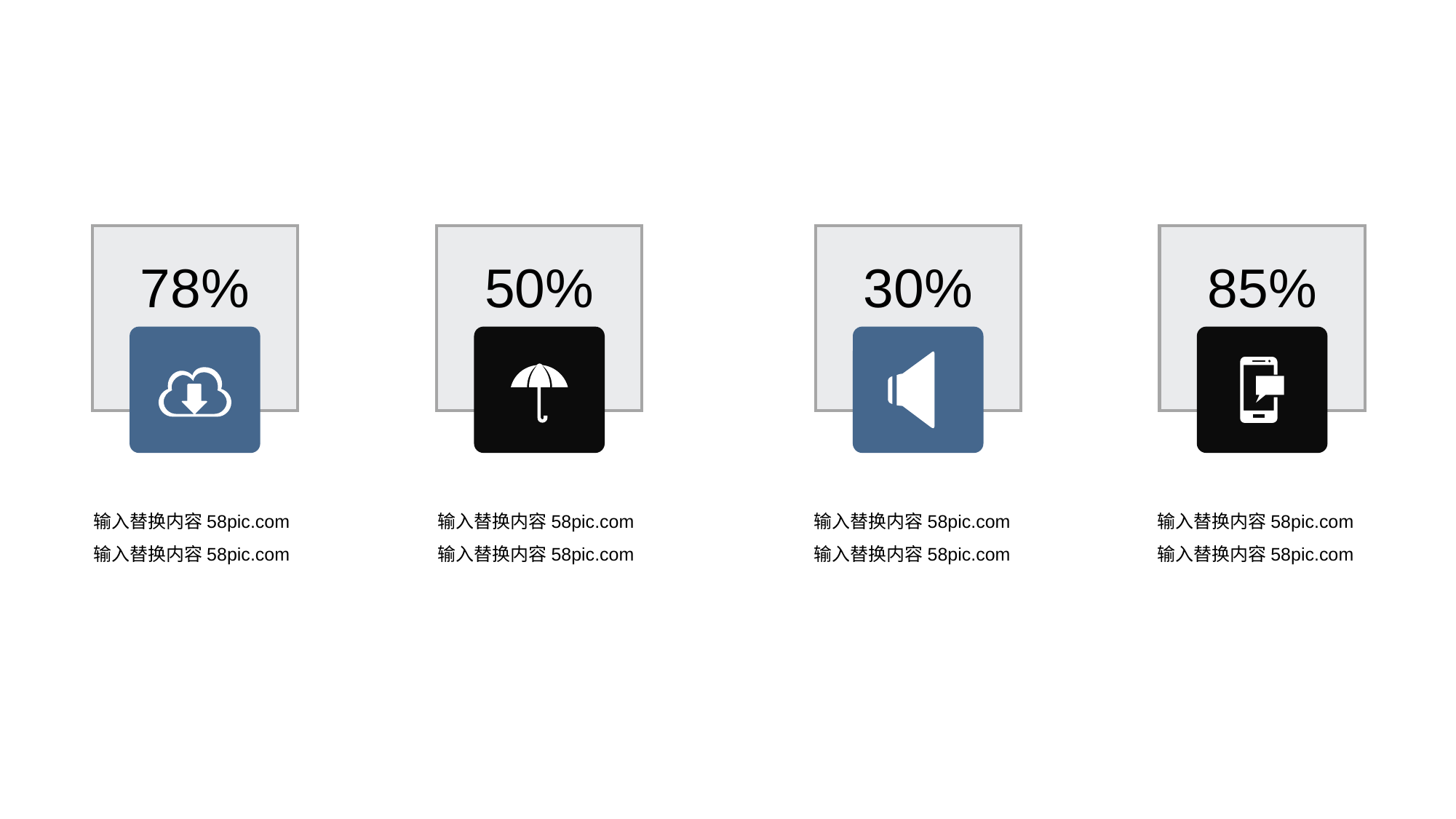

78%

50%

30%

85%

输入替换内容58pic.com输入替换内容58pic.com
输入替换内容58pic.com输入替换内容58pic.com
输入替换内容58pic.com输入替换内容58pic.com
输入替换内容58pic.com输入替换内容58pic.com